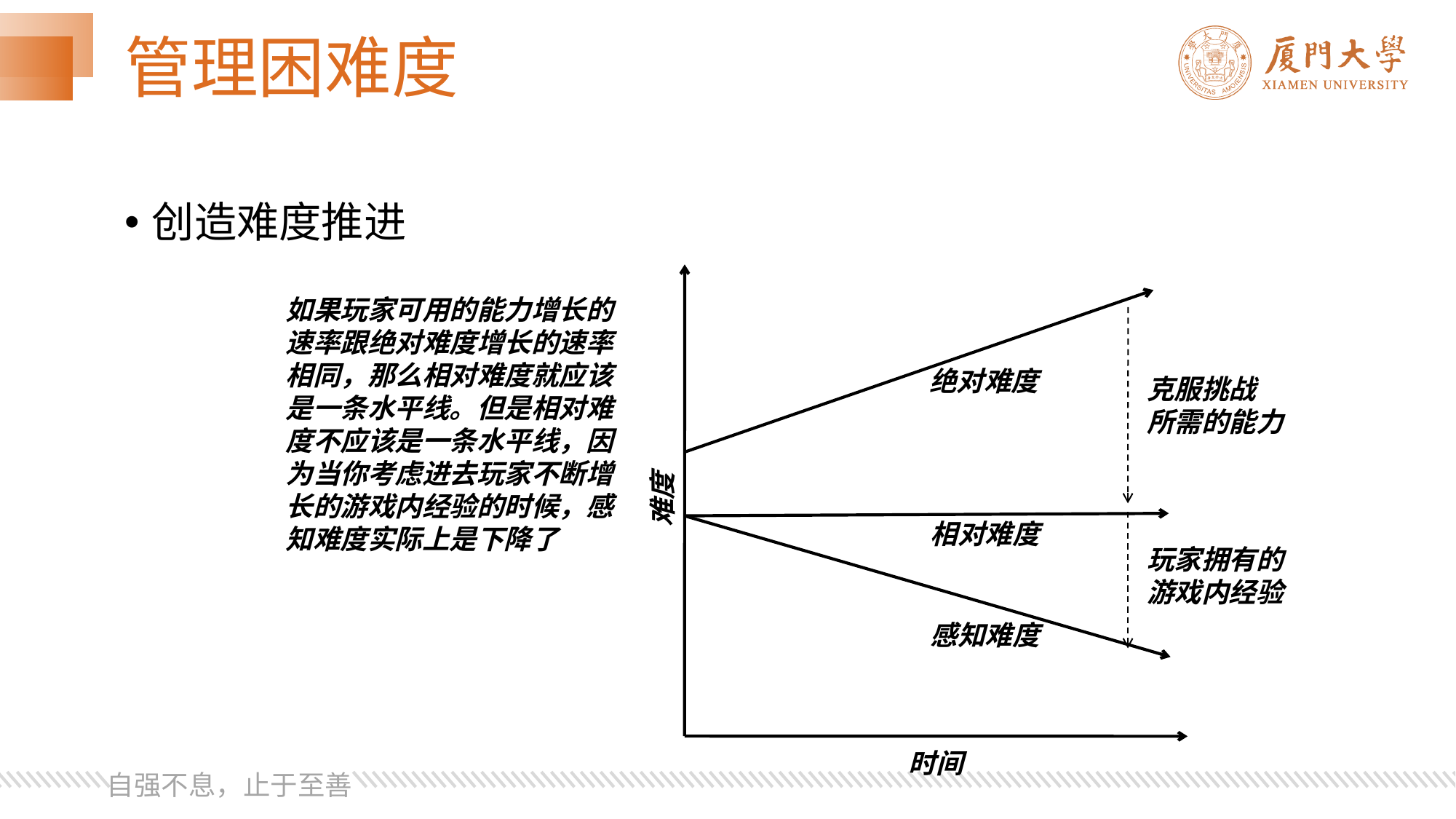

# 管理困难度
创造难度推进

如果玩家可用的能力增长的速率跟绝对难度增长的速率相同，那么相对难度就应该是一条水平线。但是相对难度不应该是一条水平线，因为当你考虑进去玩家不断增长的游戏内经验的时候，感知难度实际上是下降了
绝对难度
克服挑战
所需的能力
难度
相对难度
玩家拥有的
游戏内经验
感知难度
时间